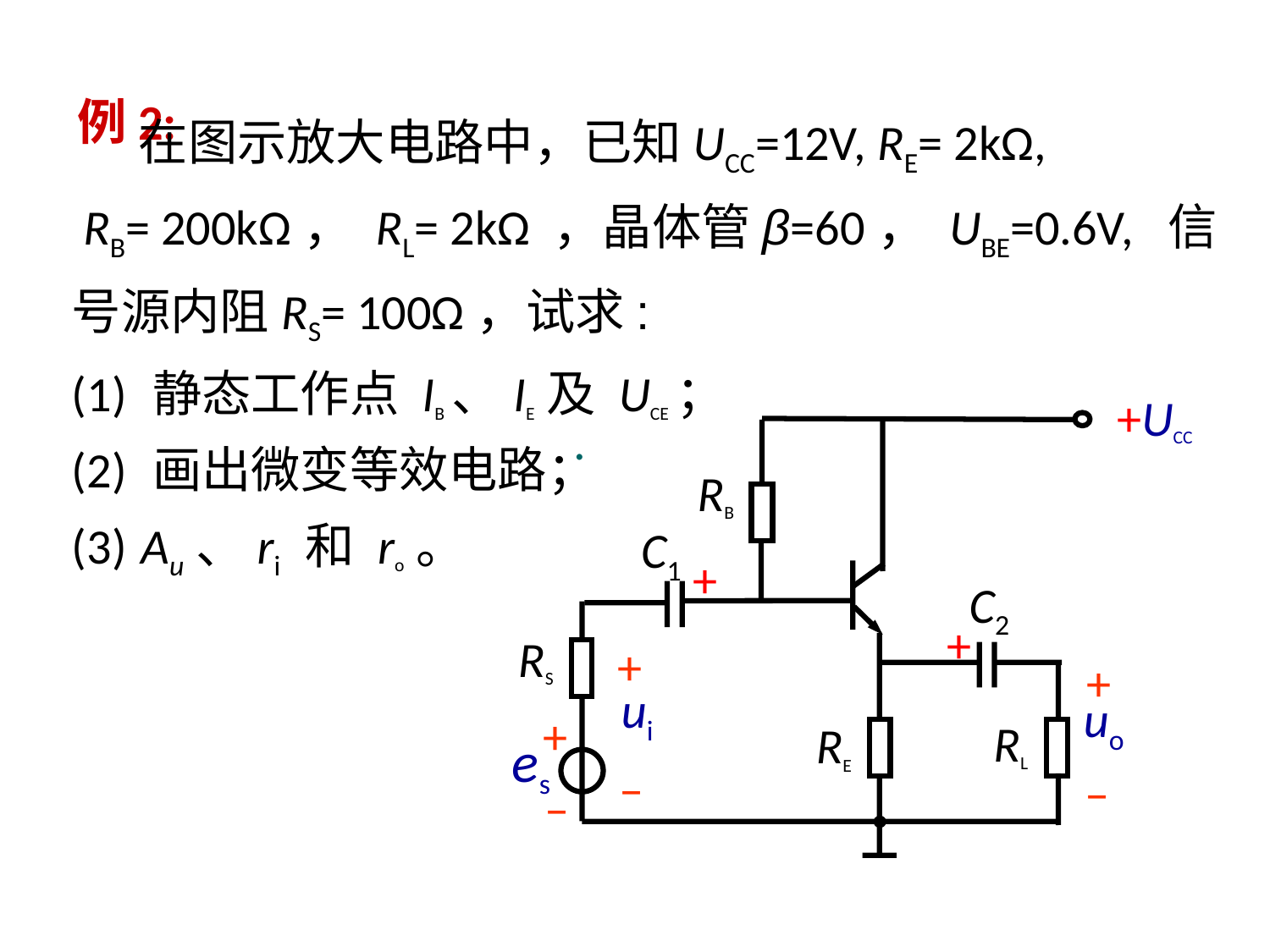

# 例2:
     在图示放大电路中，已知UCC=12V, RE= 2kΩ,
 RB= 200kΩ， RL= 2kΩ ，晶体管β=60， UBE=0.6V,  信号源内阻RS= 100Ω，试求:
(1) 静态工作点 IB、IE 及 UCE；
(2) 画出微变等效电路；
(3) Au、ri  和 ro 。
+UCC

RB

C1

+

C2

+
RS
+
ui
–

+
uo
–

+
RL
RE

es

–

.